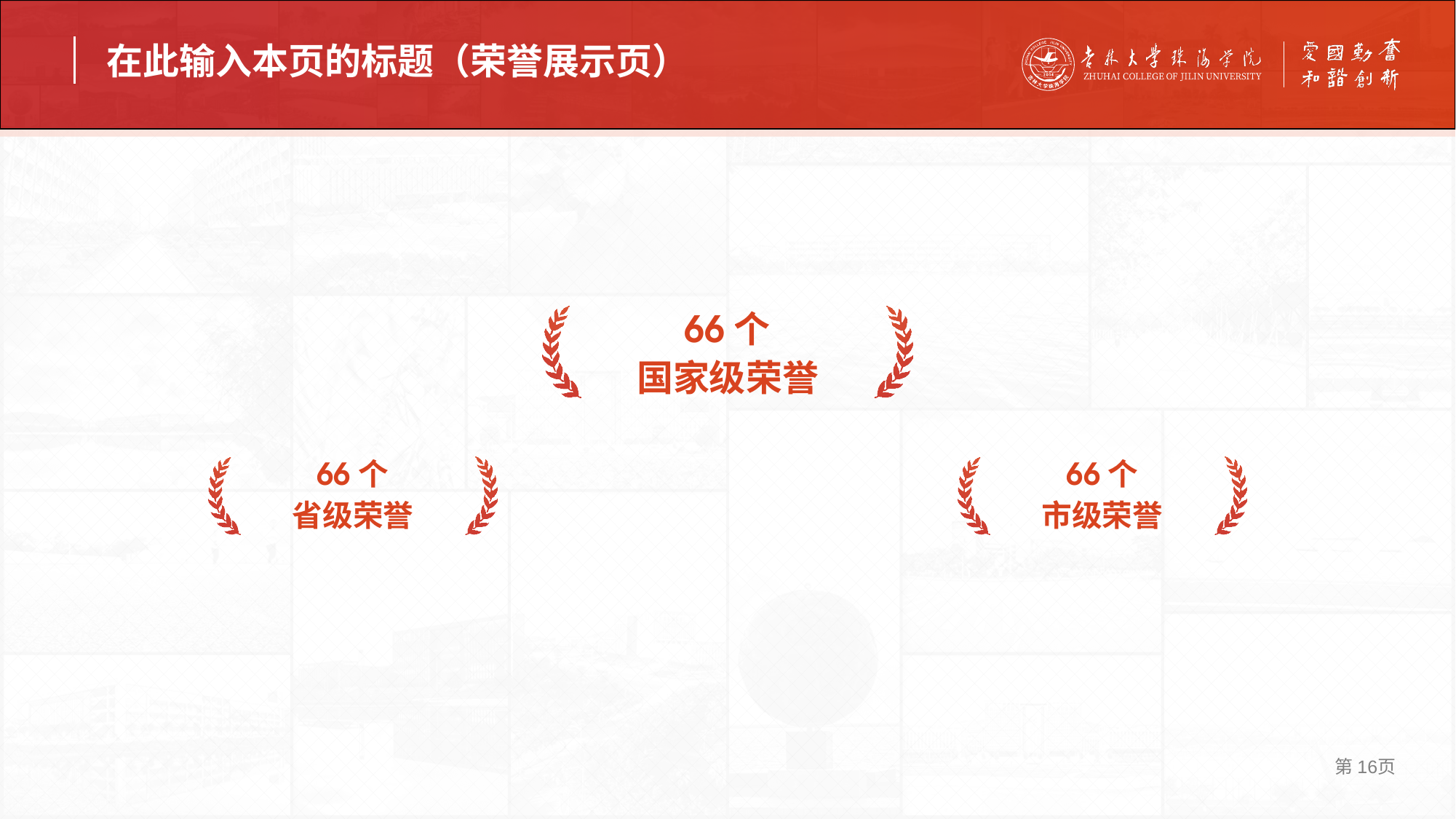

在此输入本页的标题（荣誉展示页）
66个
国家级荣誉

66个
省级荣誉
66个
市级荣誉

第16页